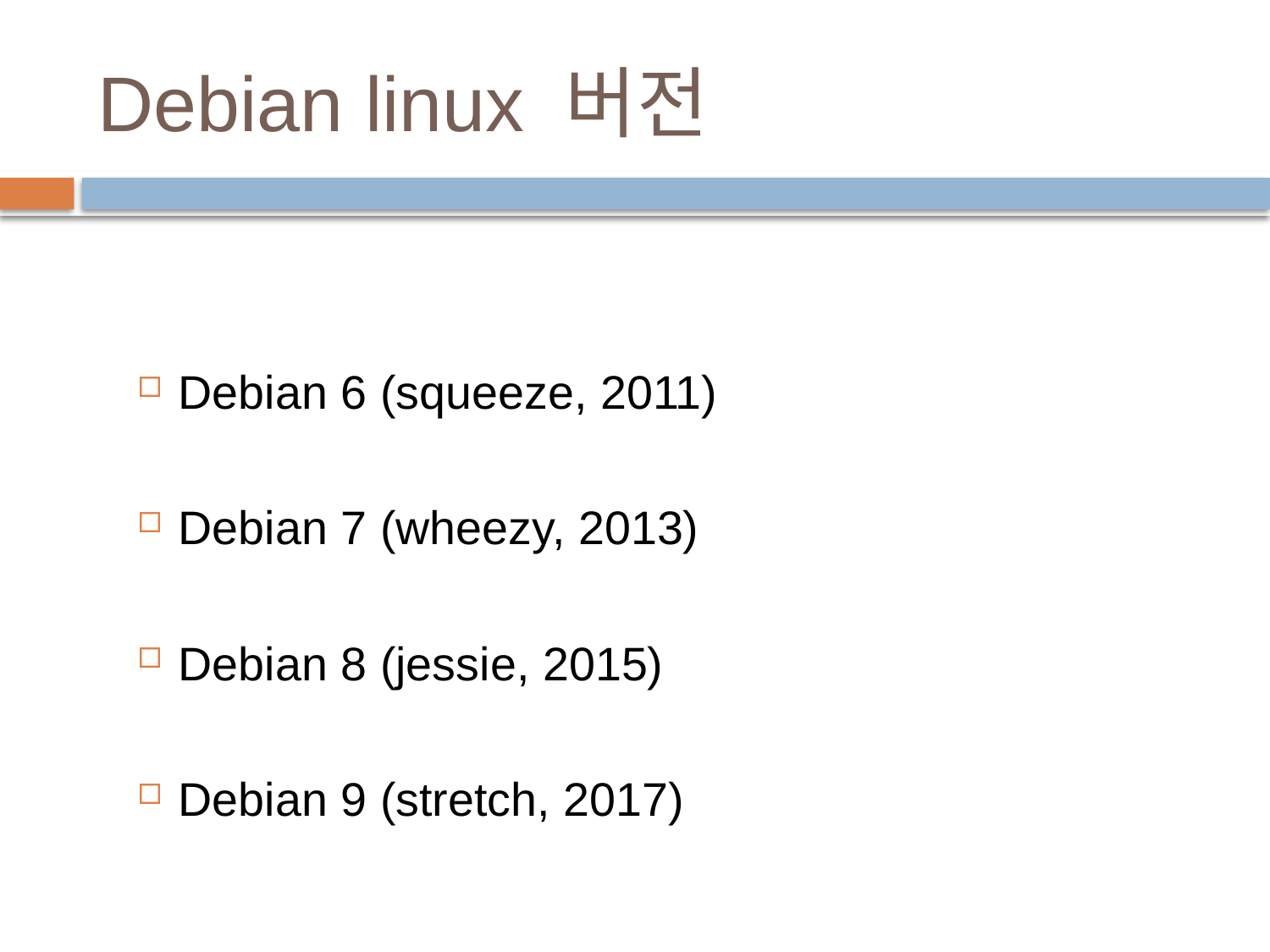

# Debian linux 버전
Debian 6 (squeeze, 2011)

Debian 7 (wheezy, 2013)

Debian 8 (jessie, 2015)

Debian 9 (stretch, 2017)